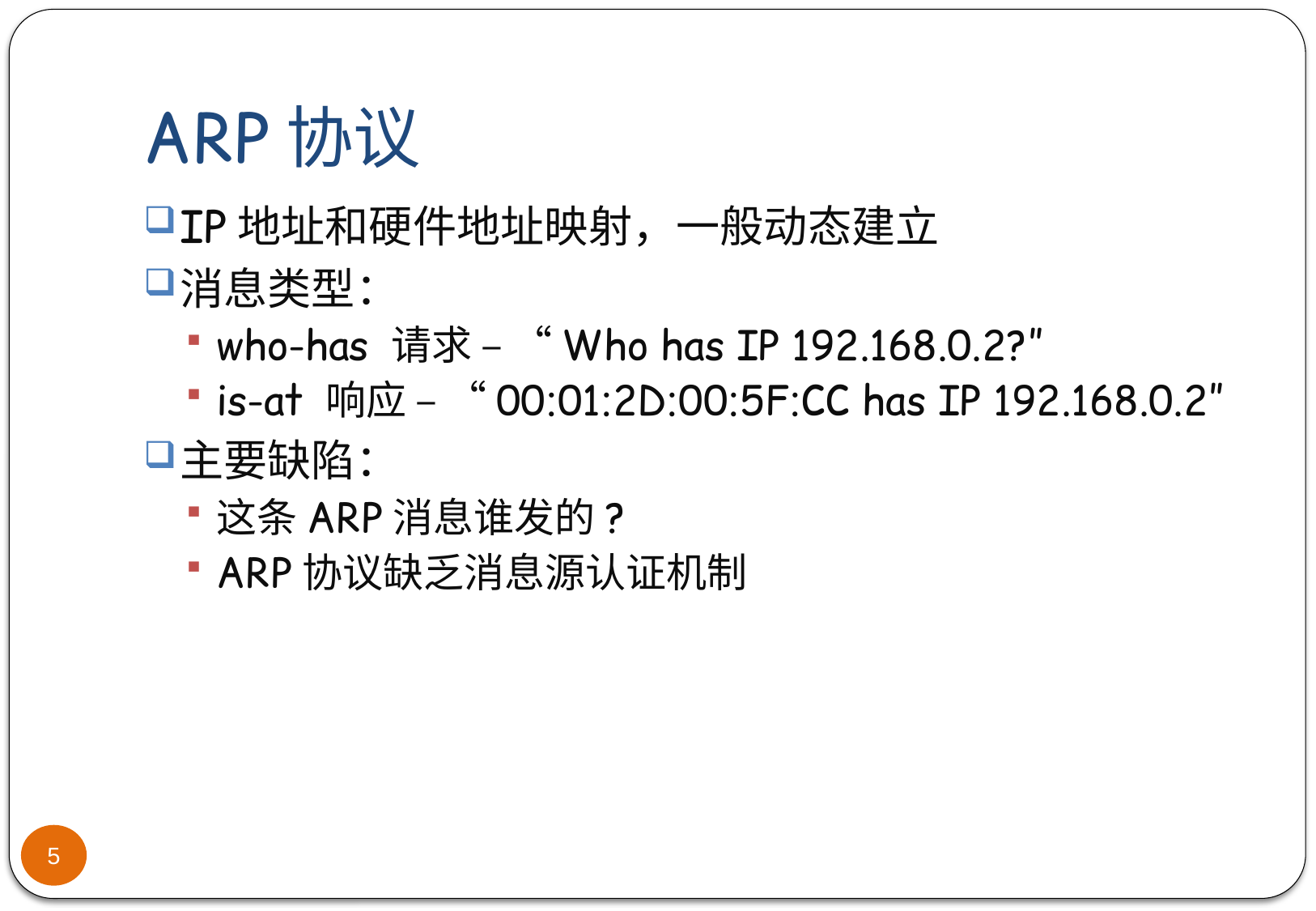

# ARP协议
IP地址和硬件地址映射，一般动态建立
消息类型：
who-has 请求 – “Who has IP 192.168.0.2?”
is-at 响应 – “00:01:2D:00:5F:CC has IP 192.168.0.2”
主要缺陷：
这条ARP消息谁发的?
ARP协议缺乏消息源认证机制
5